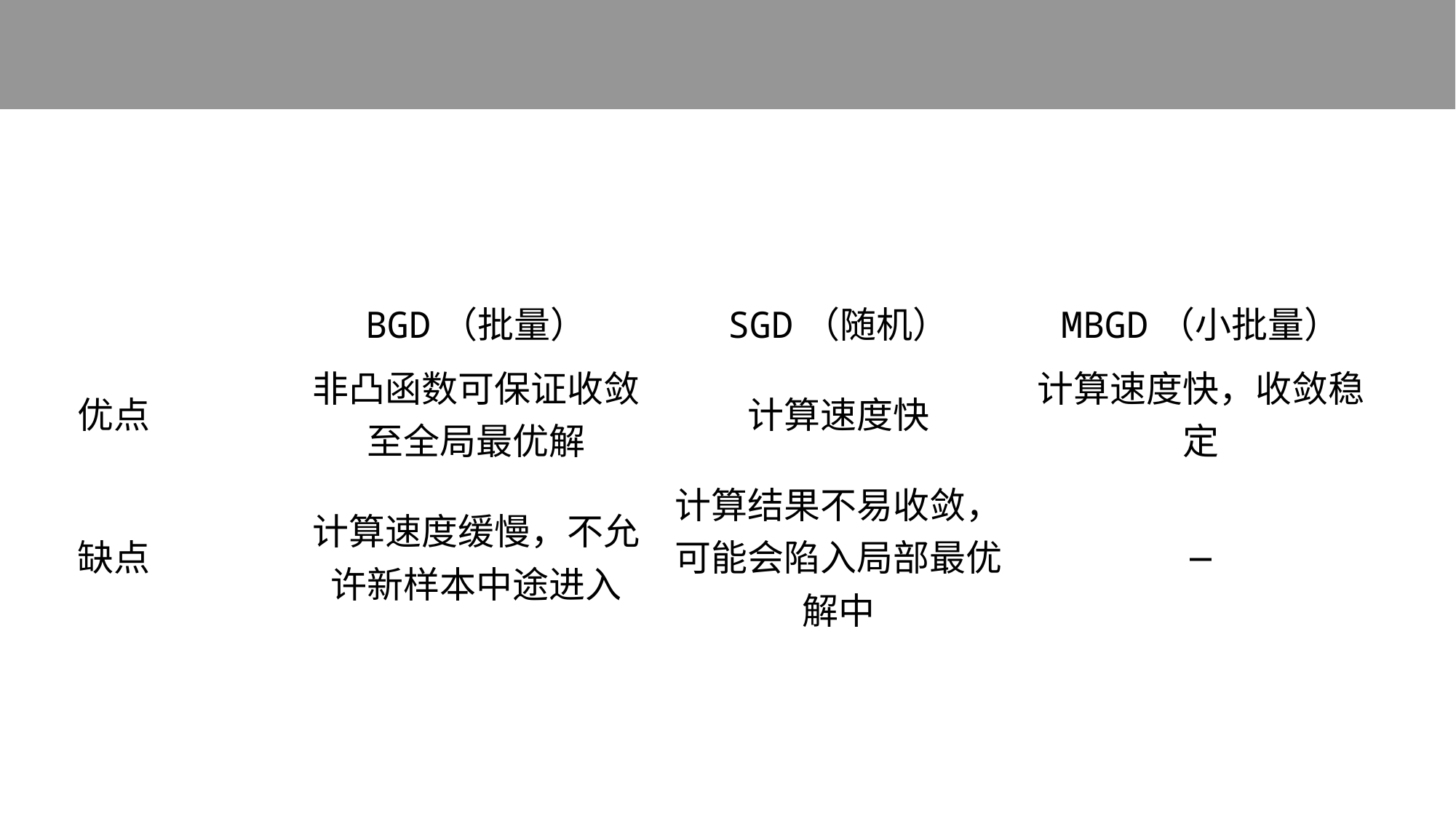

#
|  | BGD（批量） | SGD（随机） | MBGD（小批量） |
| --- | --- | --- | --- |
| 优点 | 非凸函数可保证收敛至全局最优解 | 计算速度快 | 计算速度快，收敛稳定 |
| 缺点 | 计算速度缓慢，不允许新样本中途进入 | 计算结果不易收敛，可能会陷入局部最优解中 | — |